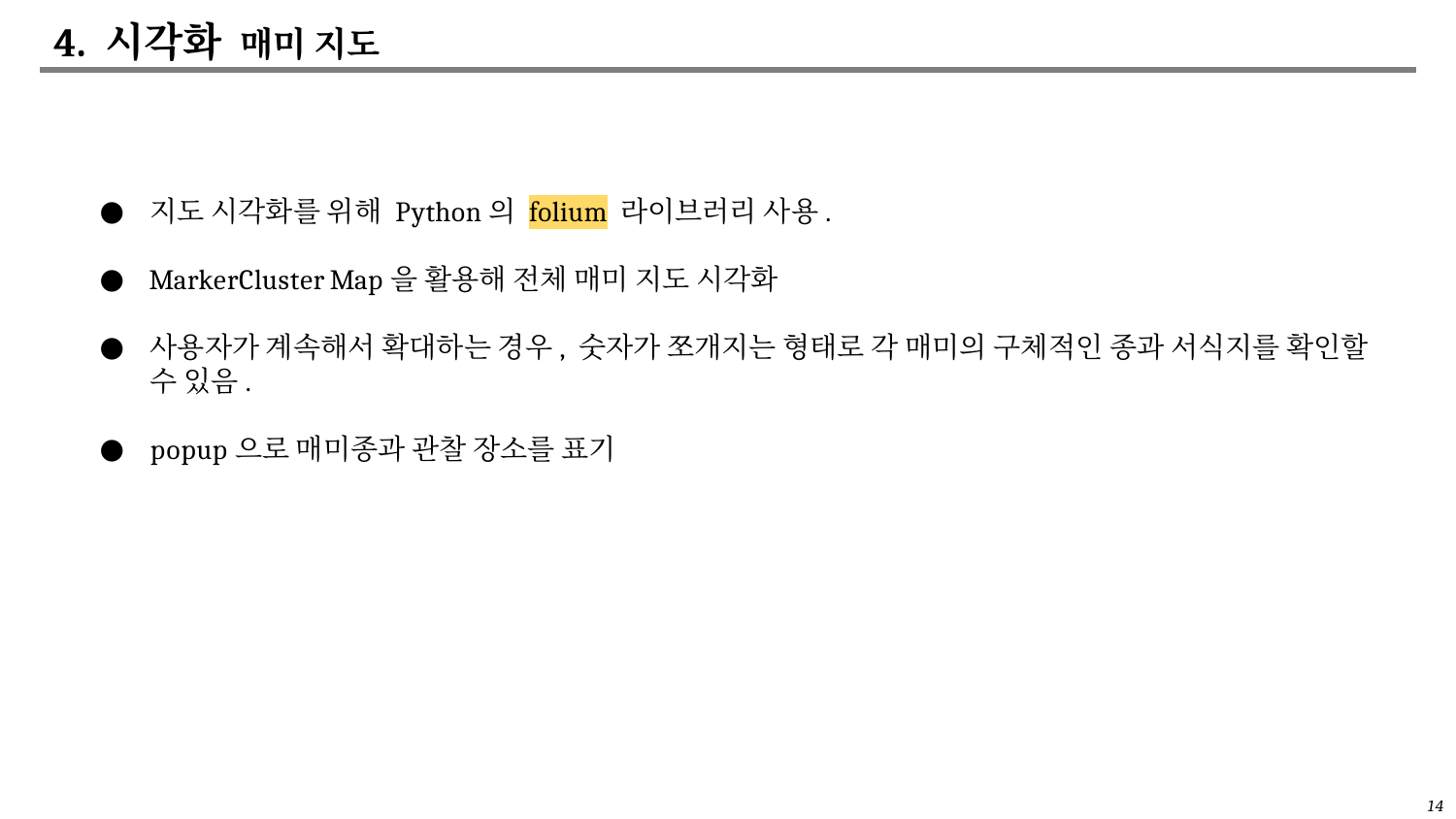

# 4. 시각화  매미 지도
지도 시각화를 위해 Python의 folium 라이브러리 사용.

MarkerCluster Map을 활용해 전체 매미 지도 시각화

사용자가 계속해서 확대하는 경우, 숫자가 쪼개지는 형태로 각 매미의 구체적인 종과 서식지를 확인할 수 있음.

popup으로 매미종과 관찰 장소를 표기